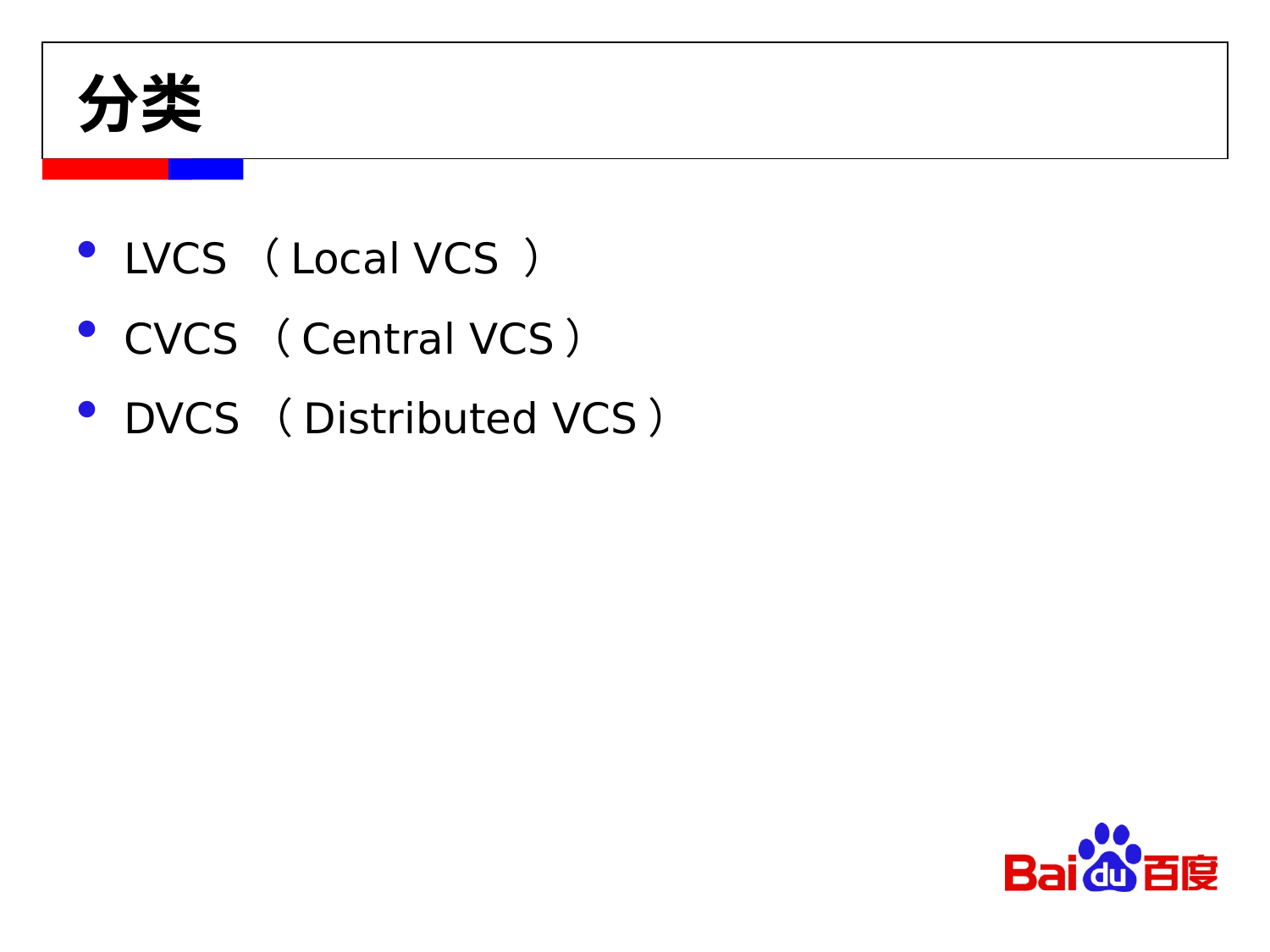

# 分类
LVCS（Local VCS ）
CVCS（Central VCS）
DVCS（Distributed VCS）